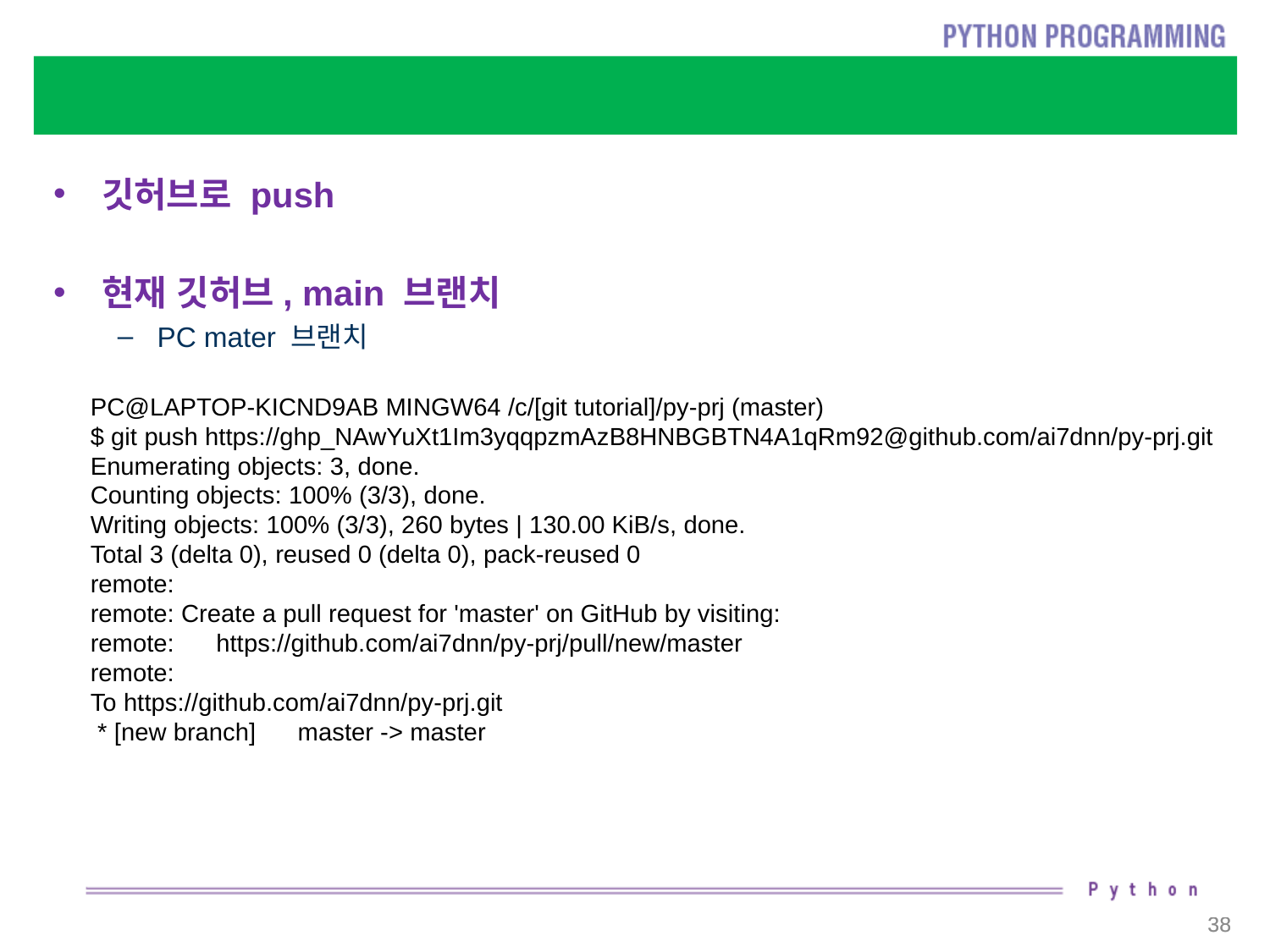

#
깃허브로 push

현재 깃허브, main 브랜치
PC mater 브랜치
PC@LAPTOP-KICND9AB MINGW64 /c/[git tutorial]/py-prj (master)
$ git push https://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@github.com/ai7dnn/py-prj.git
Enumerating objects: 3, done.
Counting objects: 100% (3/3), done.
Writing objects: 100% (3/3), 260 bytes | 130.00 KiB/s, done.
Total 3 (delta 0), reused 0 (delta 0), pack-reused 0
remote:
remote: Create a pull request for 'master' on GitHub by visiting:
remote:      https://github.com/ai7dnn/py-prj/pull/new/master
remote:
To https://github.com/ai7dnn/py-prj.git
 * [new branch]      master -> master
38